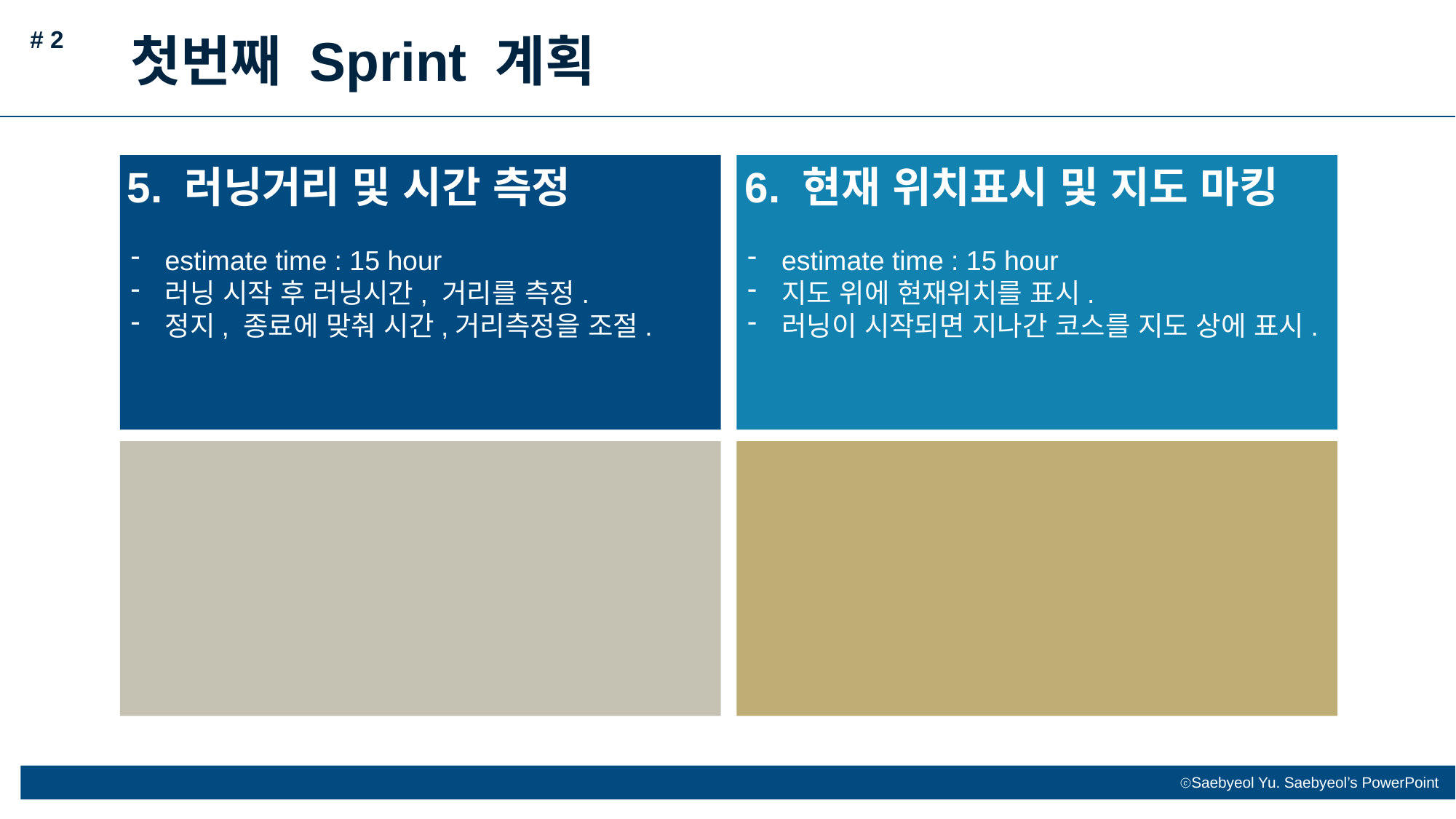

# 2
첫번째 Sprint 계획
5. 러닝거리 및 시간 측정
estimate time : 15 hour
지도 위에 현재위치를 표시.
러닝이 시작되면 지나간 코스를 지도 상에 표시.
estimate time : 15 hour
러닝 시작 후 러닝시간, 거리를 측정.
정지, 종료에 맞춰 시간,거리측정을 조절.

6. 현재 위치표시 및 지도 마킹